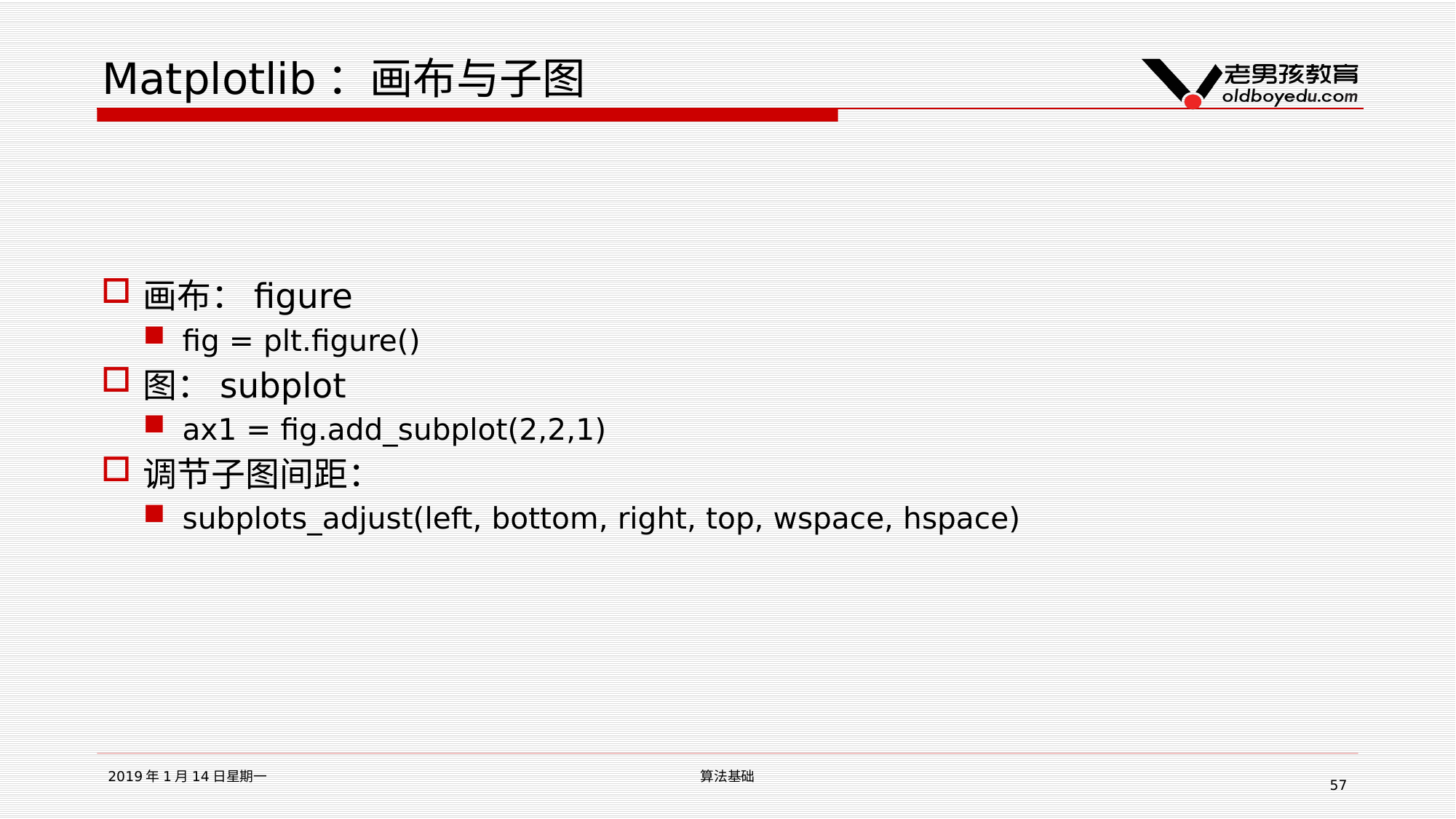

# Matplotlib：画布与子图

画布：figure
fig = plt.figure()
图：subplot
ax1 = fig.add_subplot(2,2,1)
调节子图间距：
subplots_adjust(left, bottom, right, top, wspace, hspace)
2019年1月14日星期一
算法基础
57